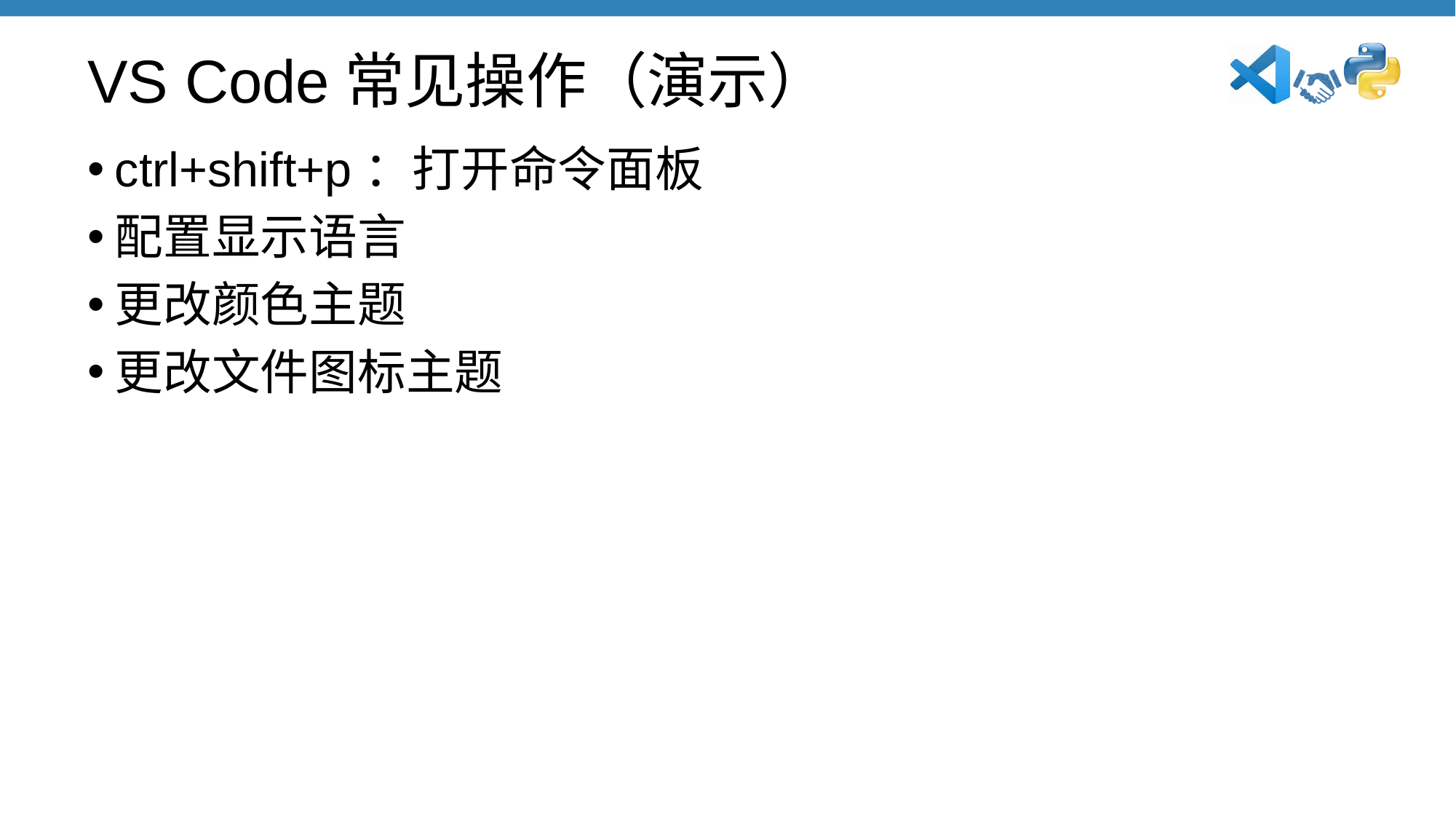

# VS Code常见操作（演示）
ctrl+shift+p：打开命令面板
配置显示语言
更改颜色主题
更改文件图标主题